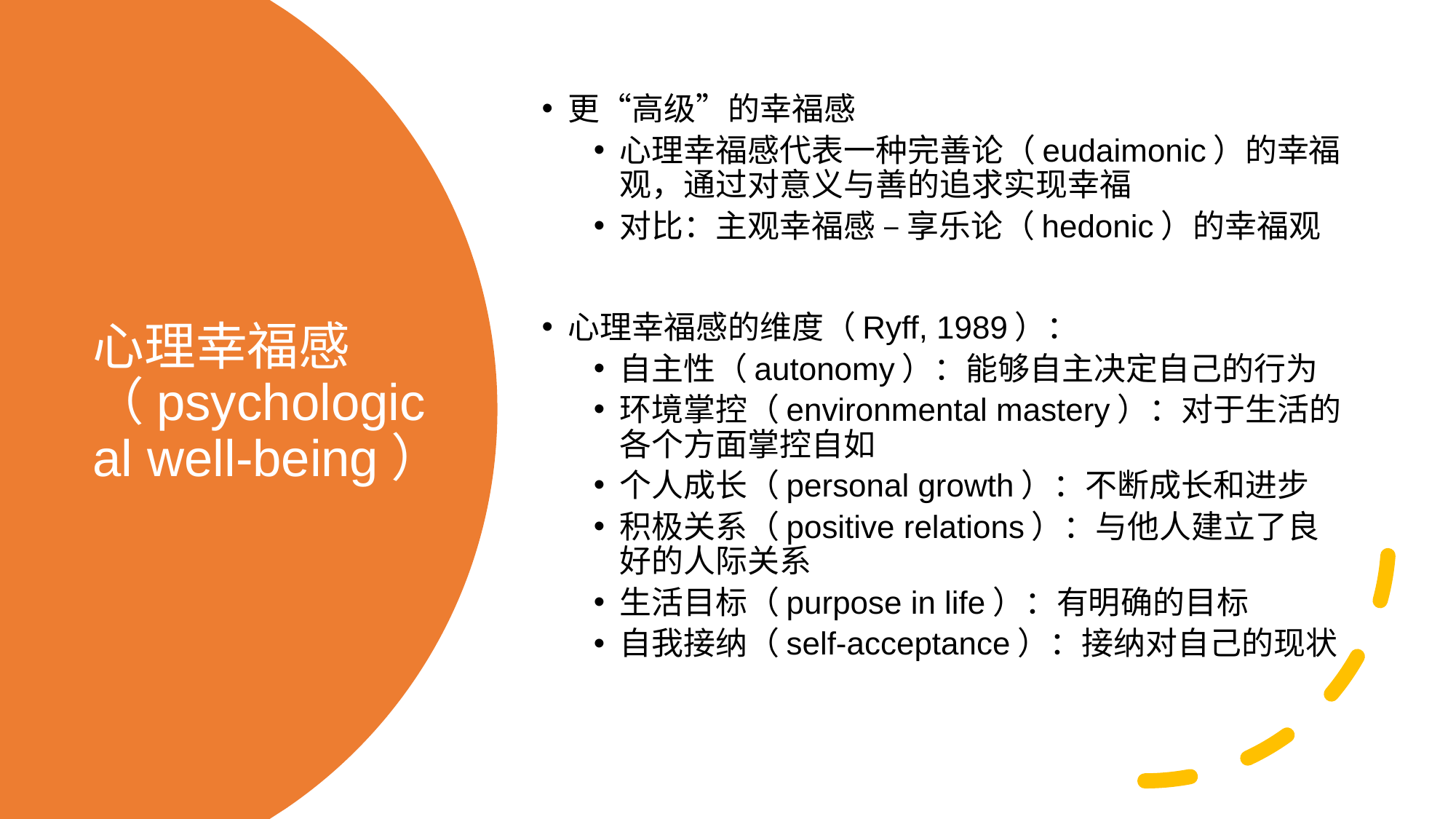

更“高级”的幸福感
心理幸福感代表一种完善论（eudaimonic）的幸福观，通过对意义与善的追求实现幸福
对比：主观幸福感 – 享乐论（hedonic）的幸福观

心理幸福感的维度（Ryff, 1989）：
自主性（autonomy）：能够自主决定自己的行为
环境掌控（environmental mastery）：对于生活的各个方面掌控自如
个人成长（personal growth）：不断成长和进步
积极关系（positive relations）：与他人建立了良好的人际关系
生活目标（purpose in life）：有明确的目标
自我接纳（self-acceptance）：接纳对自己的现状

# 心理幸福感（psychological well-being）